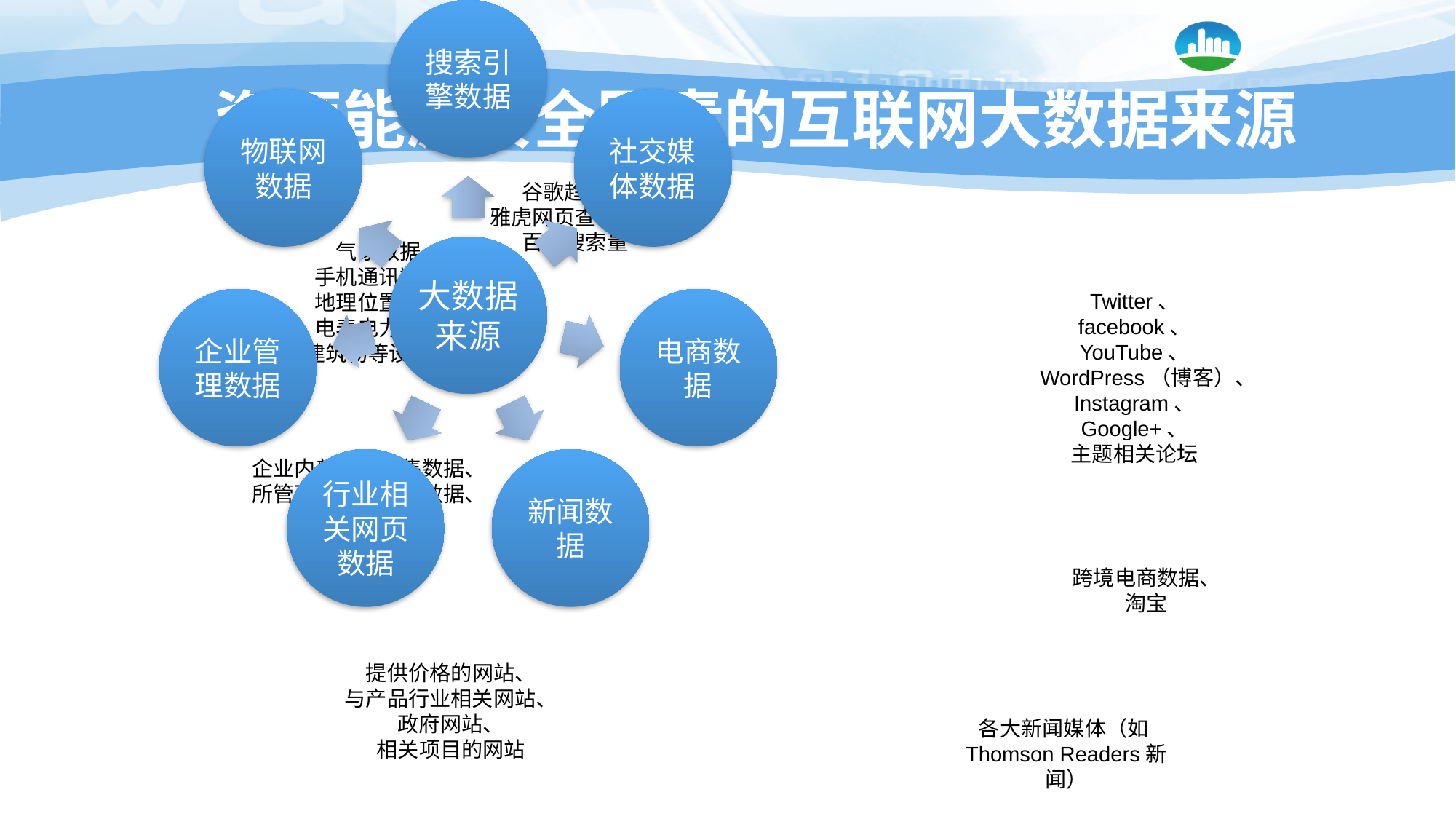

# 资源能源安全因素的互联网大数据来源

谷歌趋势、
雅虎网页查询日志、
百度搜索量
大数据来源
搜索引擎数据
社交媒体数据
电商数据
新闻数据
行业相关网页数据
企业管理数据
物联网数据

气象数据、
手机通讯数据、
地理位置数据、
电表电力数据、
建筑物等设施数据
Twitter、
facebook、
YouTube、
 WordPress（博客）、Instagram、
Google+、
主题相关论坛
企业内部生产零售数据、所管理企业的交易数据、投资者数据
跨境电商数据、
淘宝
提供价格的网站、
与产品行业相关网站、
政府网站、
相关项目的网站
各大新闻媒体（如Thomson Readers新闻）